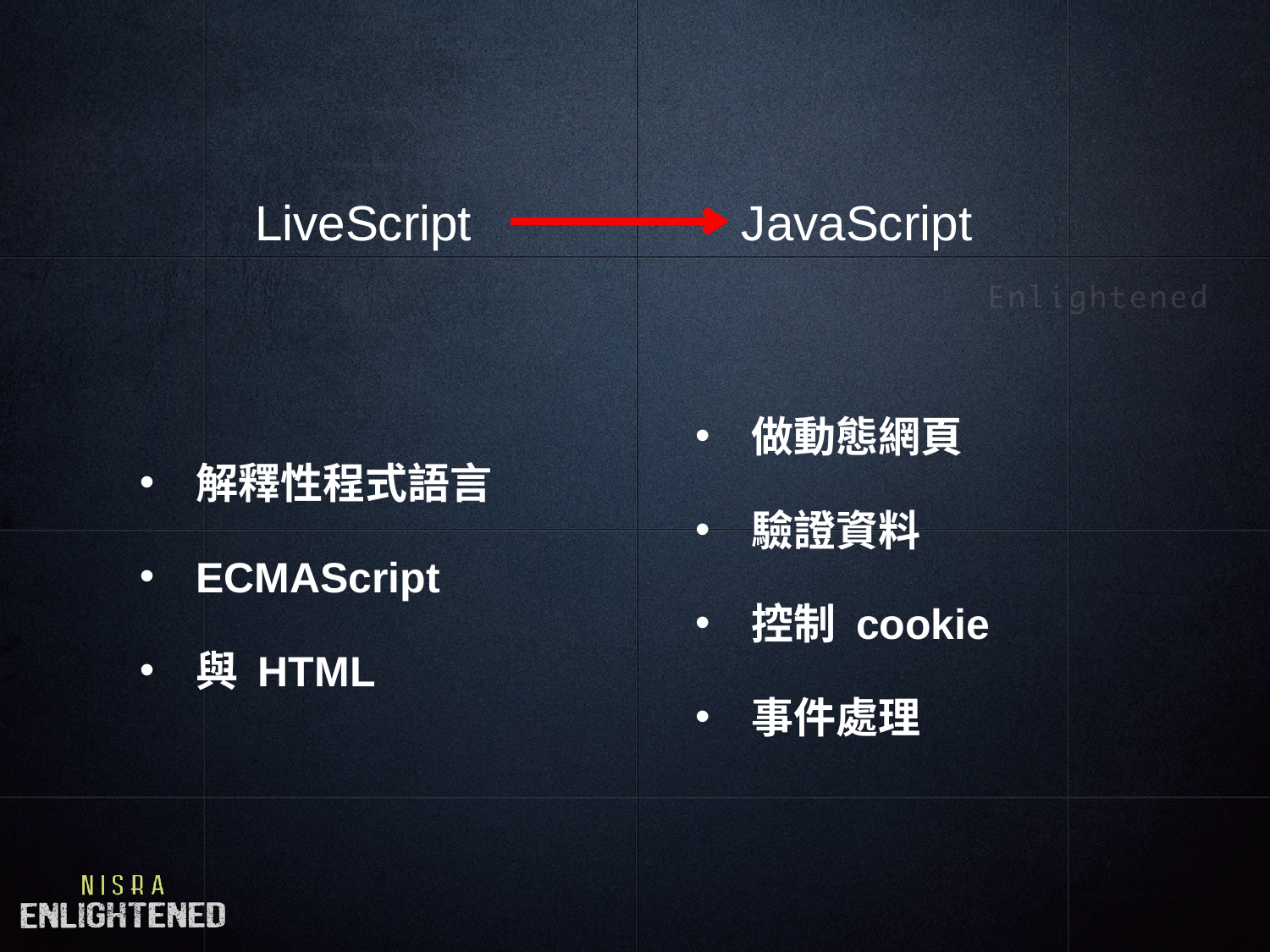

LiveScript
LiveScript
JavaScript
解釋性程式語言
ECMAScript
與 HTML
做動態網頁
驗證資料
控制 cookie
事件處理